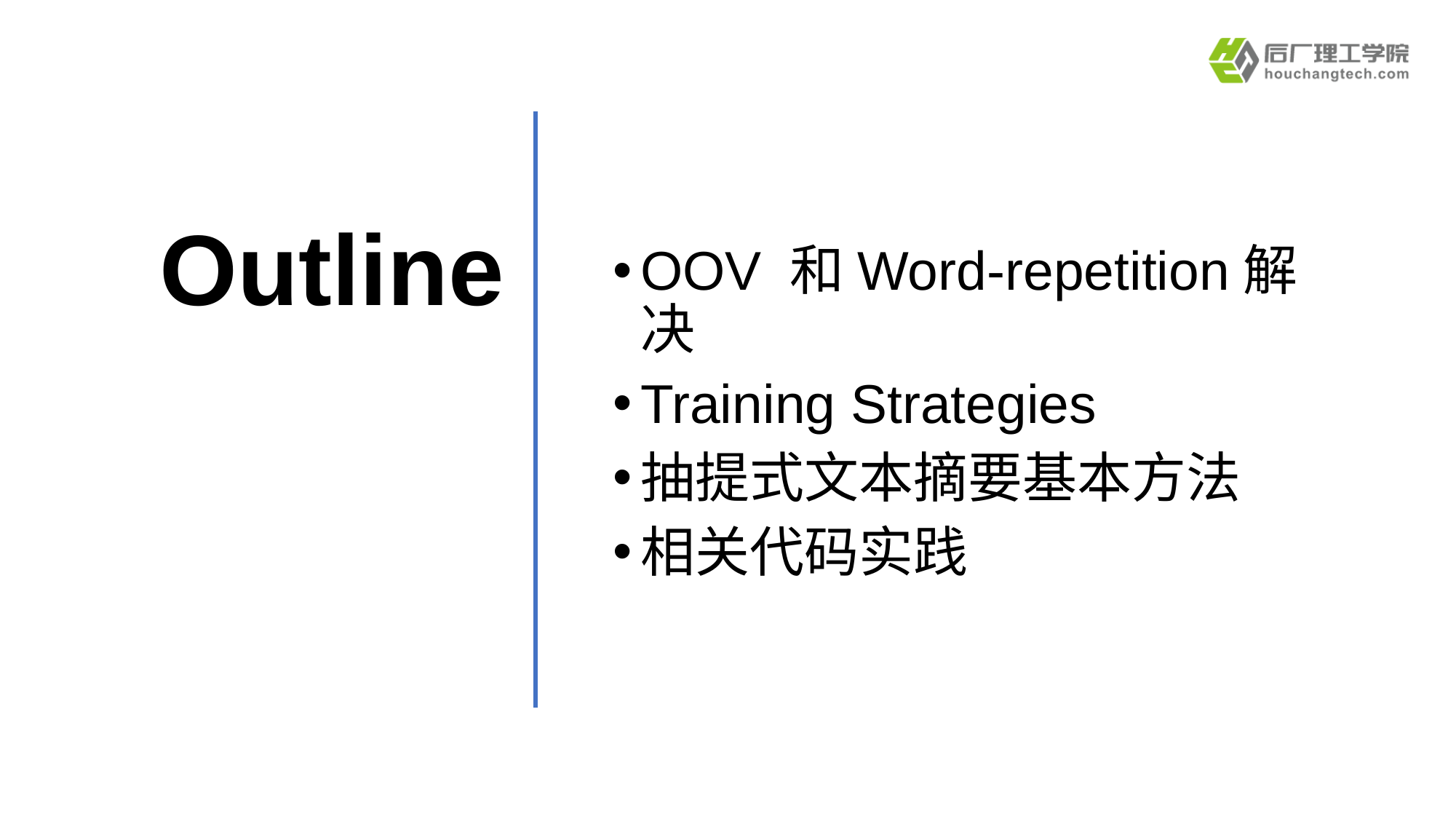

# Outline
OOV 和Word-repetition解决
Training Strategies
抽提式文本摘要基本方法
相关代码实践